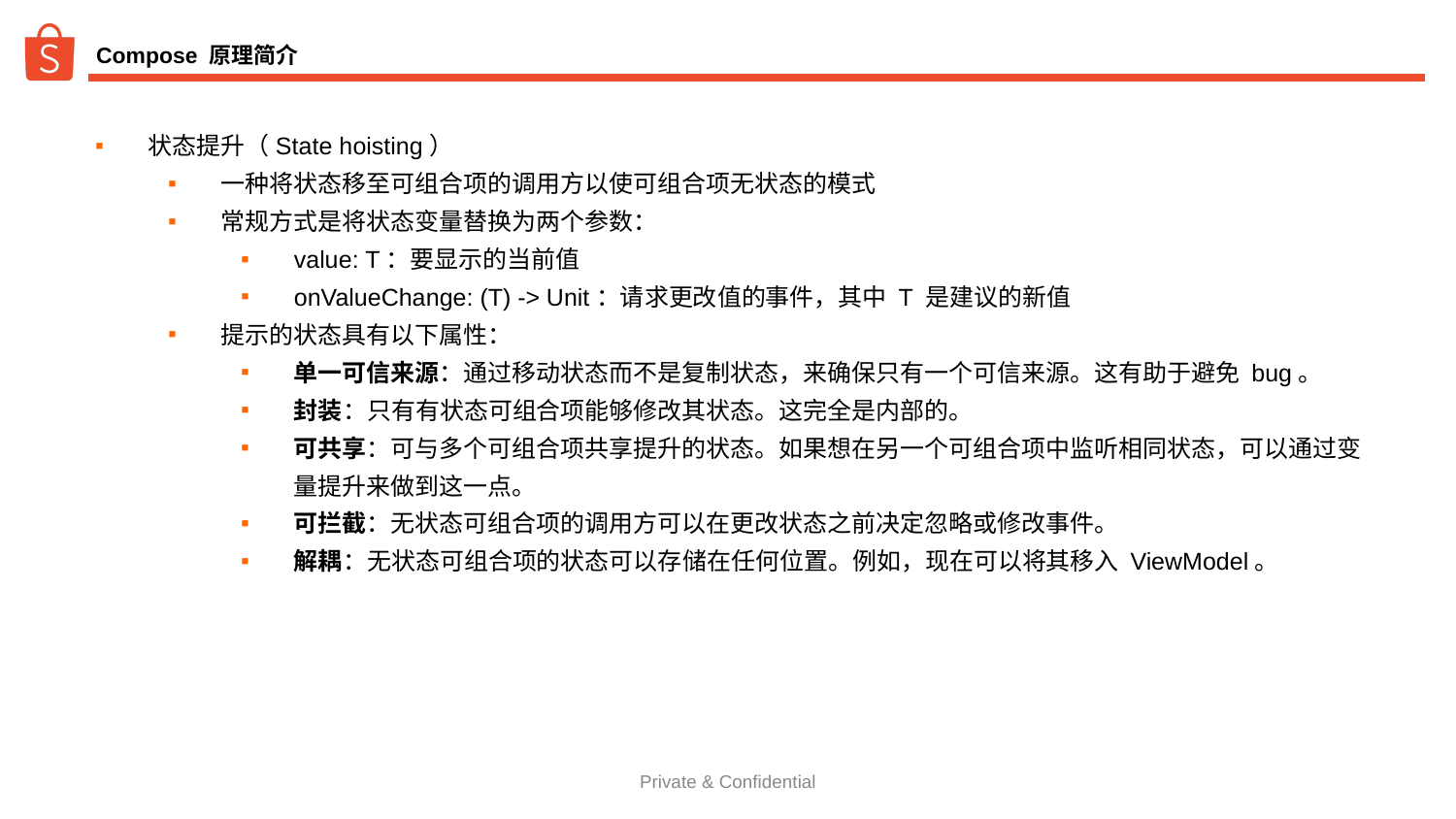

# Compose 原理简介
状态提升（State hoisting）
一种将状态移至可组合项的调用方以使可组合项无状态的模式
常规方式是将状态变量替换为两个参数：
value: T：要显示的当前值
onValueChange: (T) -> Unit：请求更改值的事件，其中 T 是建议的新值
提示的状态具有以下属性：
单一可信来源：通过移动状态而不是复制状态，来确保只有一个可信来源。这有助于避免 bug。
封装：只有有状态可组合项能够修改其状态。这完全是内部的。
可共享：可与多个可组合项共享提升的状态。如果想在另一个可组合项中监听相同状态，可以通过变量提升来做到这一点。
可拦截：无状态可组合项的调用方可以在更改状态之前决定忽略或修改事件。
解耦：无状态可组合项的状态可以存储在任何位置。例如，现在可以将其移入 ViewModel。
Private & Confidential
15